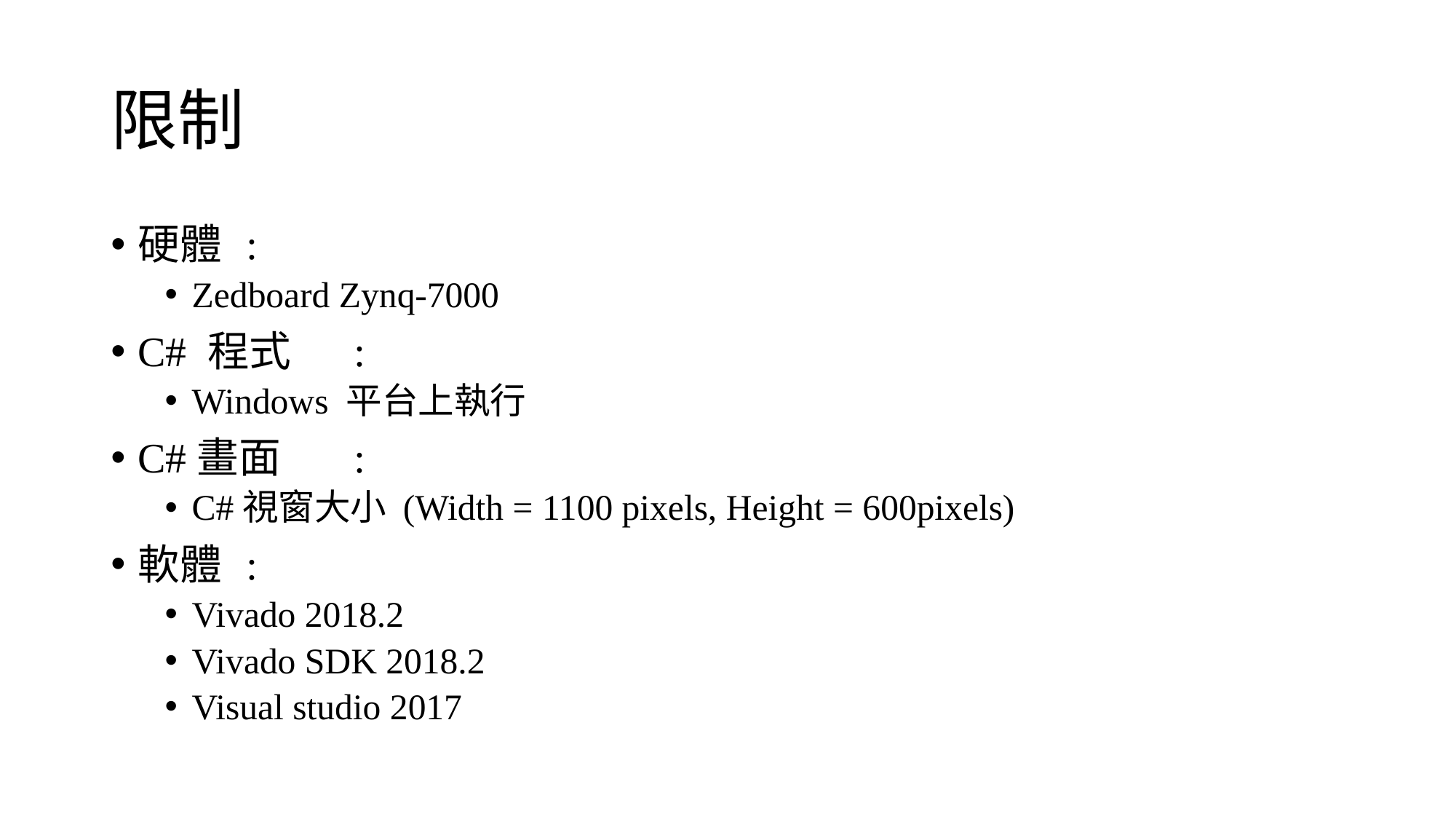

# 限制
硬體		:
Zedboard Zynq-7000
C# 程式 		:
Windows 平台上執行
C#畫面		:
C#視窗大小 (Width = 1100 pixels, Height = 600pixels)
軟體		:
Vivado 2018.2
Vivado SDK 2018.2
Visual studio 2017